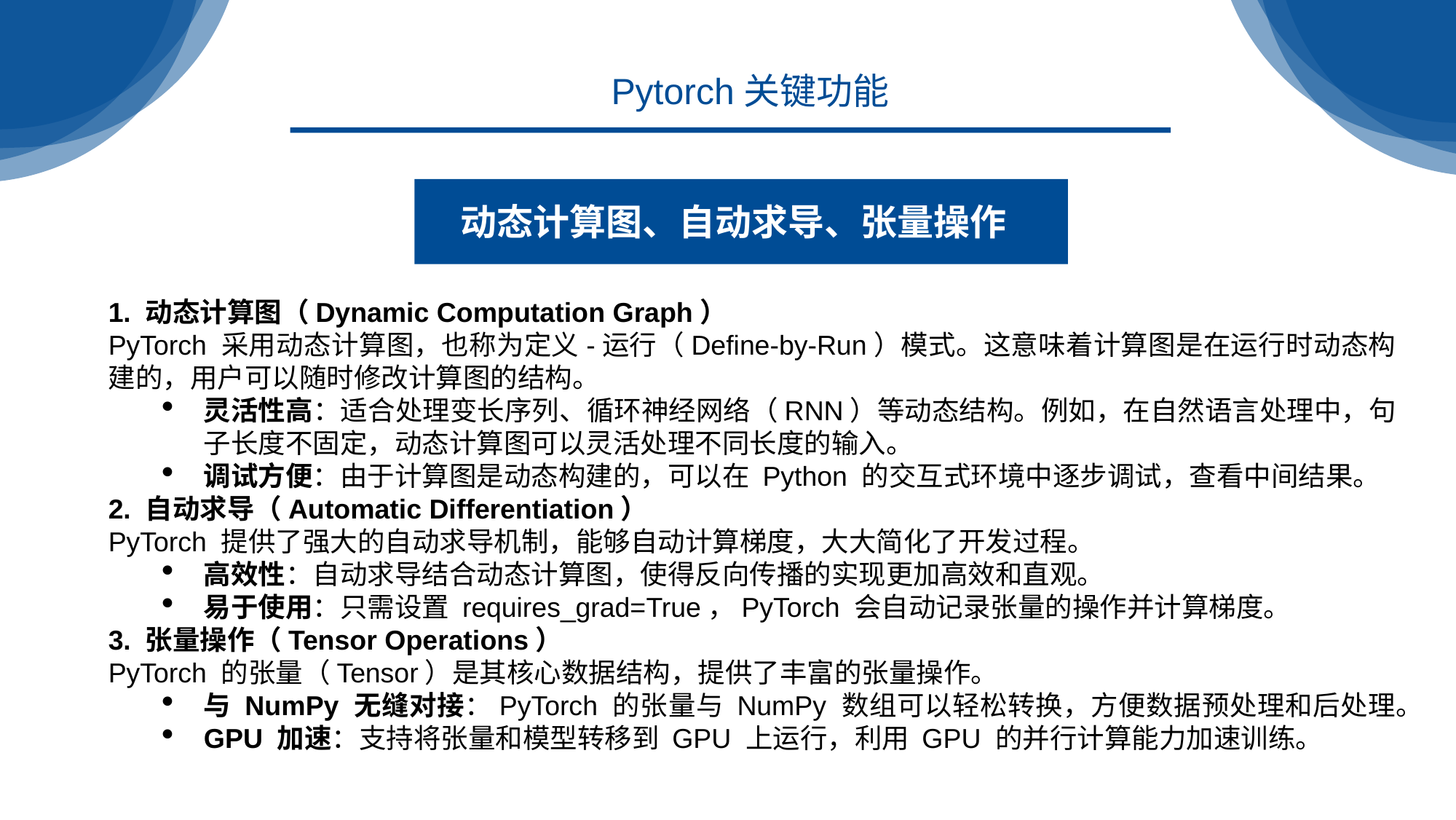

Pytorch关键功能

动态计算图、自动求导、张量操作
1. 动态计算图（Dynamic Computation Graph）
PyTorch 采用动态计算图，也称为定义-运行（Define-by-Run）模式。这意味着计算图是在运行时动态构建的，用户可以随时修改计算图的结构。
灵活性高：适合处理变长序列、循环神经网络（RNN）等动态结构。例如，在自然语言处理中，句子长度不固定，动态计算图可以灵活处理不同长度的输入。
调试方便：由于计算图是动态构建的，可以在 Python 的交互式环境中逐步调试，查看中间结果。
2. 自动求导（Automatic Differentiation）
PyTorch 提供了强大的自动求导机制，能够自动计算梯度，大大简化了开发过程。
高效性：自动求导结合动态计算图，使得反向传播的实现更加高效和直观。
易于使用：只需设置 requires_grad=True，PyTorch 会自动记录张量的操作并计算梯度。
3. 张量操作（Tensor Operations）
PyTorch 的张量（Tensor）是其核心数据结构，提供了丰富的张量操作。
与 NumPy 无缝对接：PyTorch 的张量与 NumPy 数组可以轻松转换，方便数据预处理和后处理。
GPU 加速：支持将张量和模型转移到 GPU 上运行，利用 GPU 的并行计算能力加速训练。